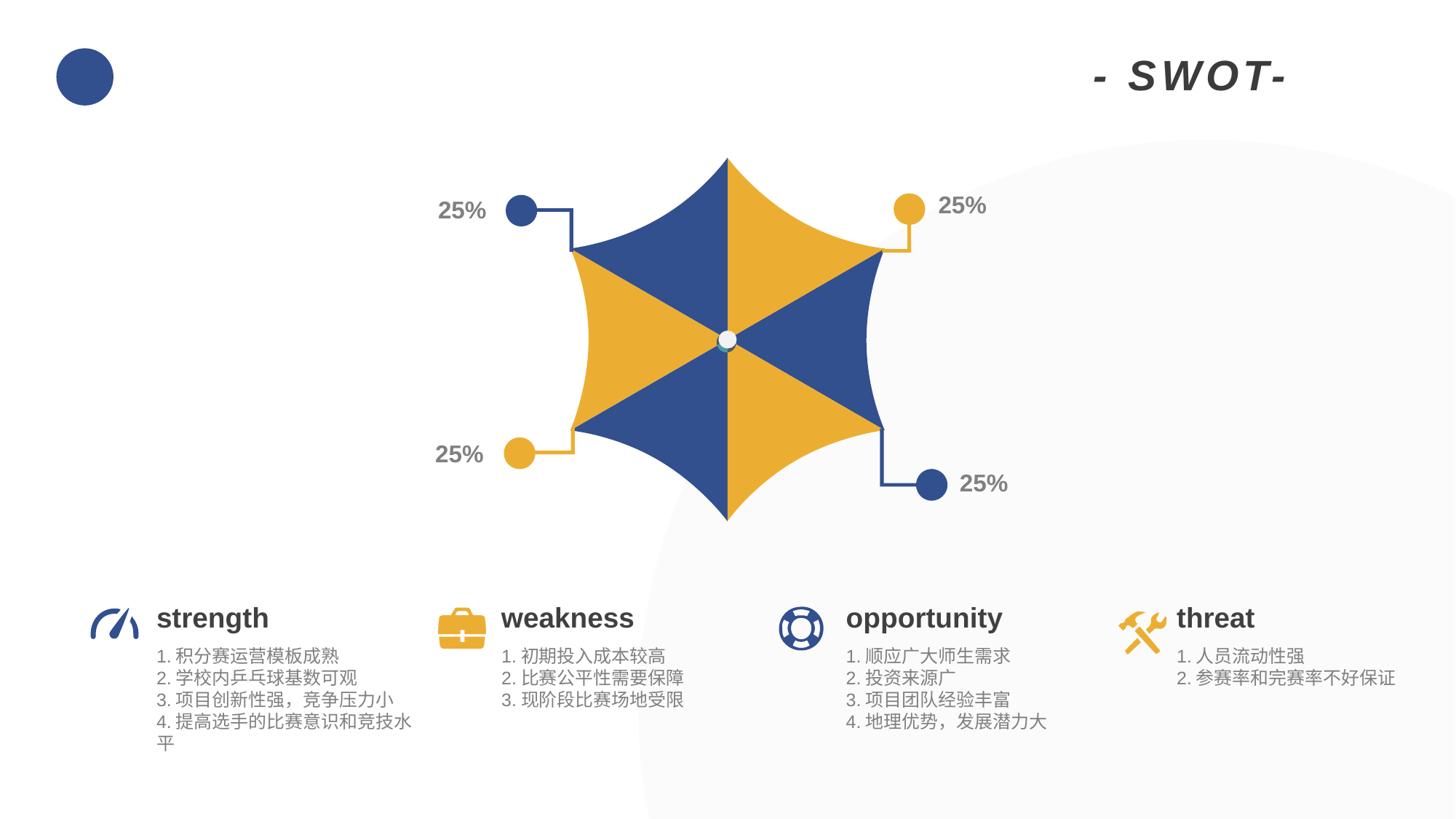

- SWOT-

25%
25%

25%
25%
strength
weakness
opportunity
threat

1.初期投入成本较高
2.比赛公平性需要保障
3.现阶段比赛场地受限
1.顺应广大师生需求
2.投资来源广
3.项目团队经验丰富
4.地理优势，发展潜力大
1.人员流动性强
2.参赛率和完赛率不好保证
1.积分赛运营模板成熟
2.学校内乒乓球基数可观
3.项目创新性强，竞争压力小
4.提高选手的比赛意识和竞技水平